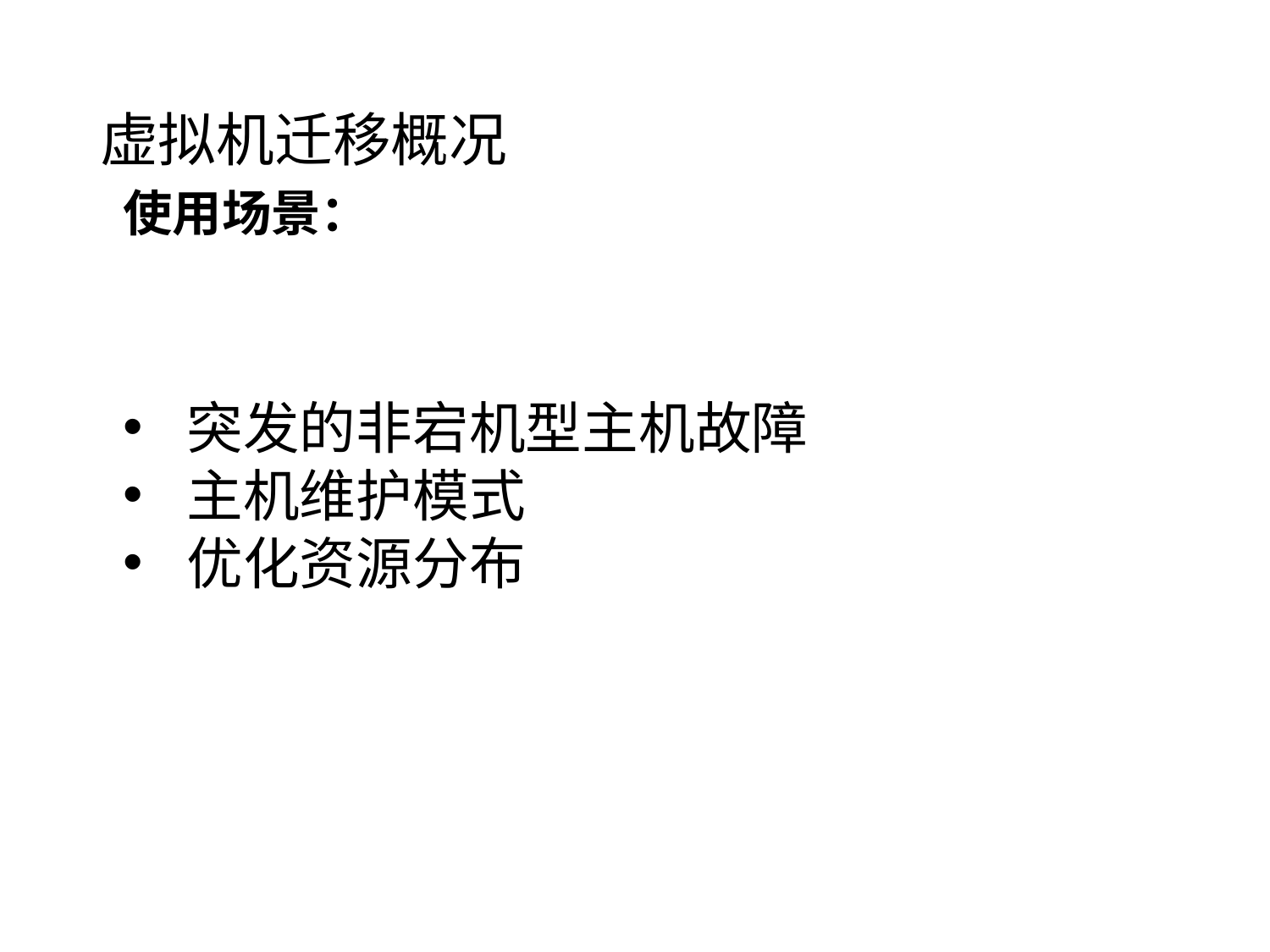

# 虚拟机迁移概况
使用场景：
突发的非宕机型主机故障
主机维护模式
优化资源分布